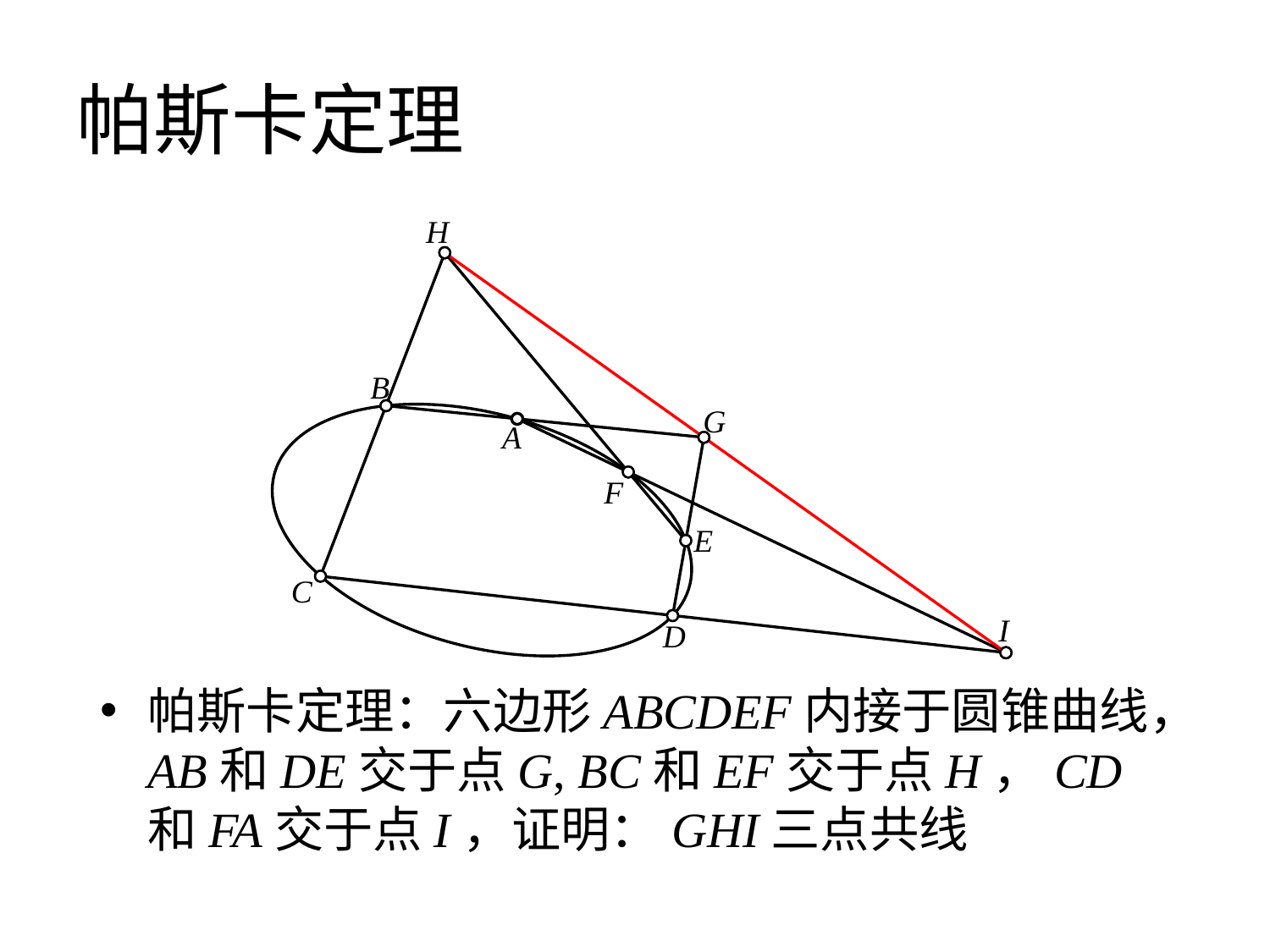

# 帕斯卡定理
H

B
G
A
F
E
C
I
D
帕斯卡定理：六边形ABCDEF内接于圆锥曲线，AB和DE交于点G, BC和EF交于点H，CD和FA交于点I，证明：GHI三点共线